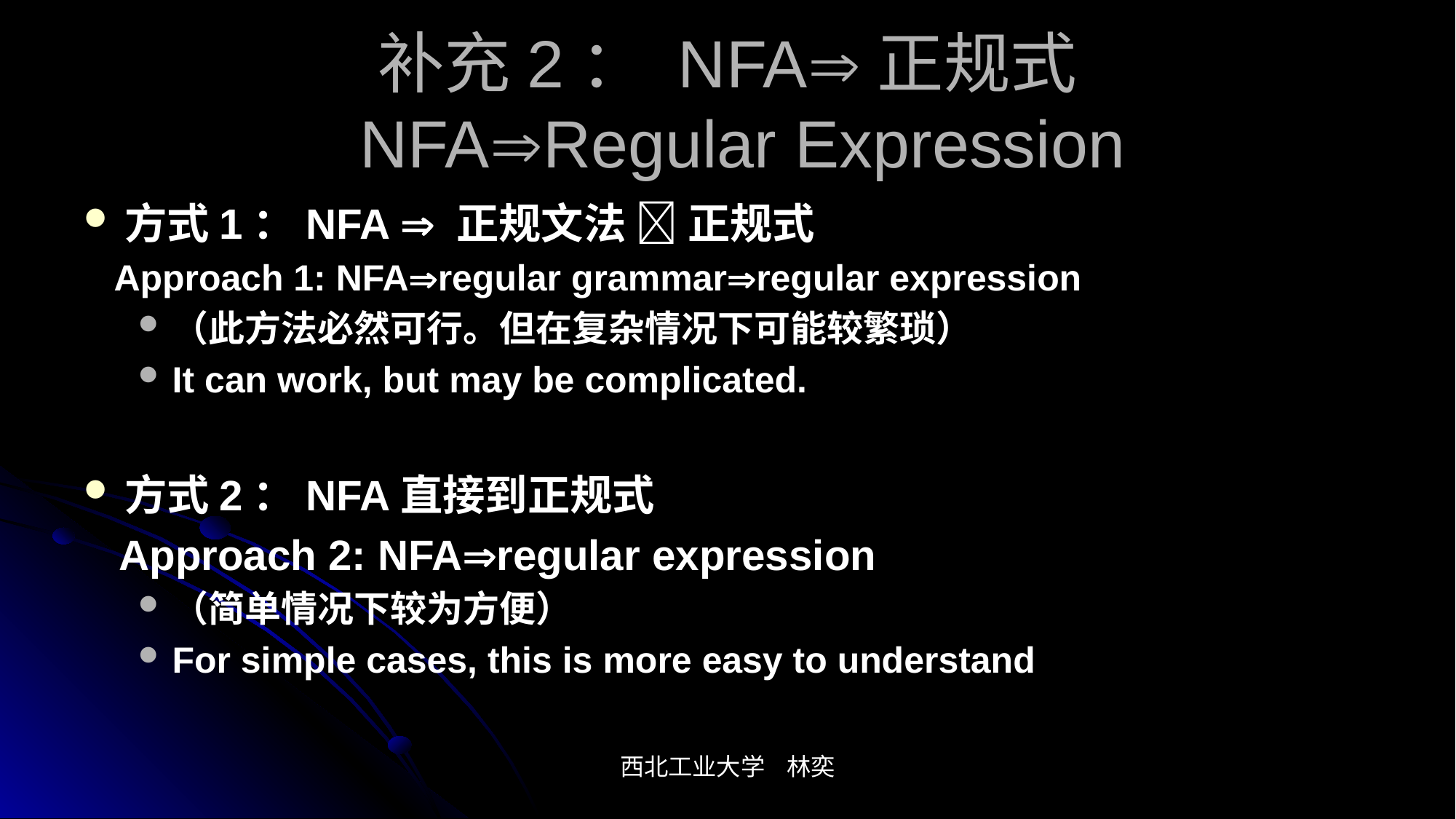

# 补充2： NFA⇒正规式 NFA⇒Regular Expression
方式1：NFA ⇒ 正规文法 ⇒ 正规式
   Approach 1: NFA⇒regular grammar⇒regular expression
（此方法必然可行。但在复杂情况下可能较繁琐）
It can work, but may be complicated.

方式2：NFA直接到正规式
   Approach 2: NFA⇒regular expression
（简单情况下较为方便）
For simple cases, this is more easy to understand

西北工业大学    林奕
162